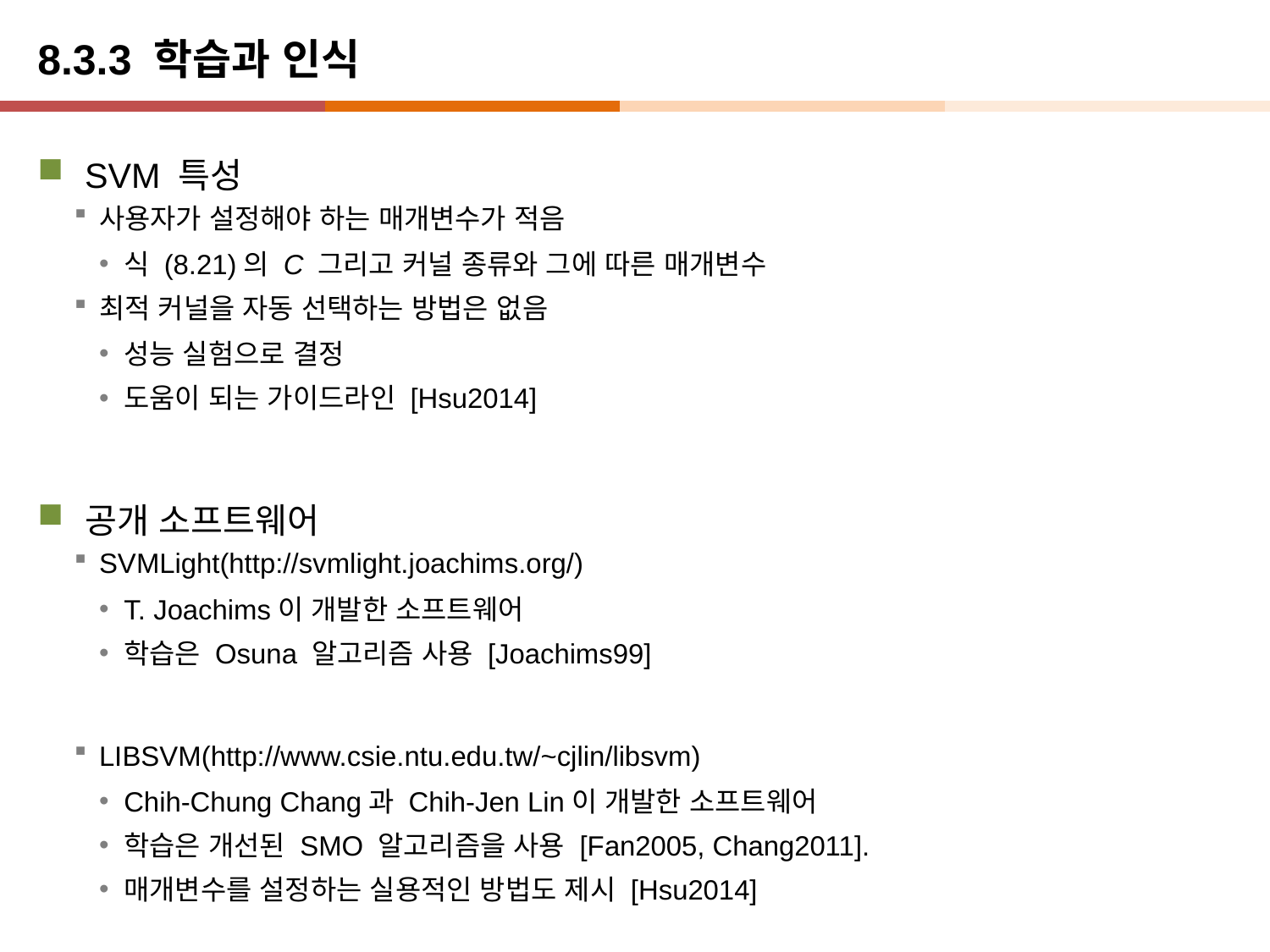

# 8.3.3 학습과 인식
SVM 특성
사용자가 설정해야 하는 매개변수가 적음
식 (8.21)의 C 그리고 커널 종류와 그에 따른 매개변수
최적 커널을 자동 선택하는 방법은 없음
성능 실험으로 결정
도움이 되는 가이드라인 [Hsu2014]

공개 소프트웨어
SVMLight(http://svmlight.joachims.org/)
T. Joachims이 개발한 소프트웨어
학습은 Osuna 알고리즘 사용 [Joachims99]

LIBSVM(http://www.csie.ntu.edu.tw/~cjlin/libsvm)
Chih-Chung Chang과 Chih-Jen Lin이 개발한 소프트웨어
학습은 개선된 SMO 알고리즘을 사용 [Fan2005, Chang2011].
매개변수를 설정하는 실용적인 방법도 제시 [Hsu2014]